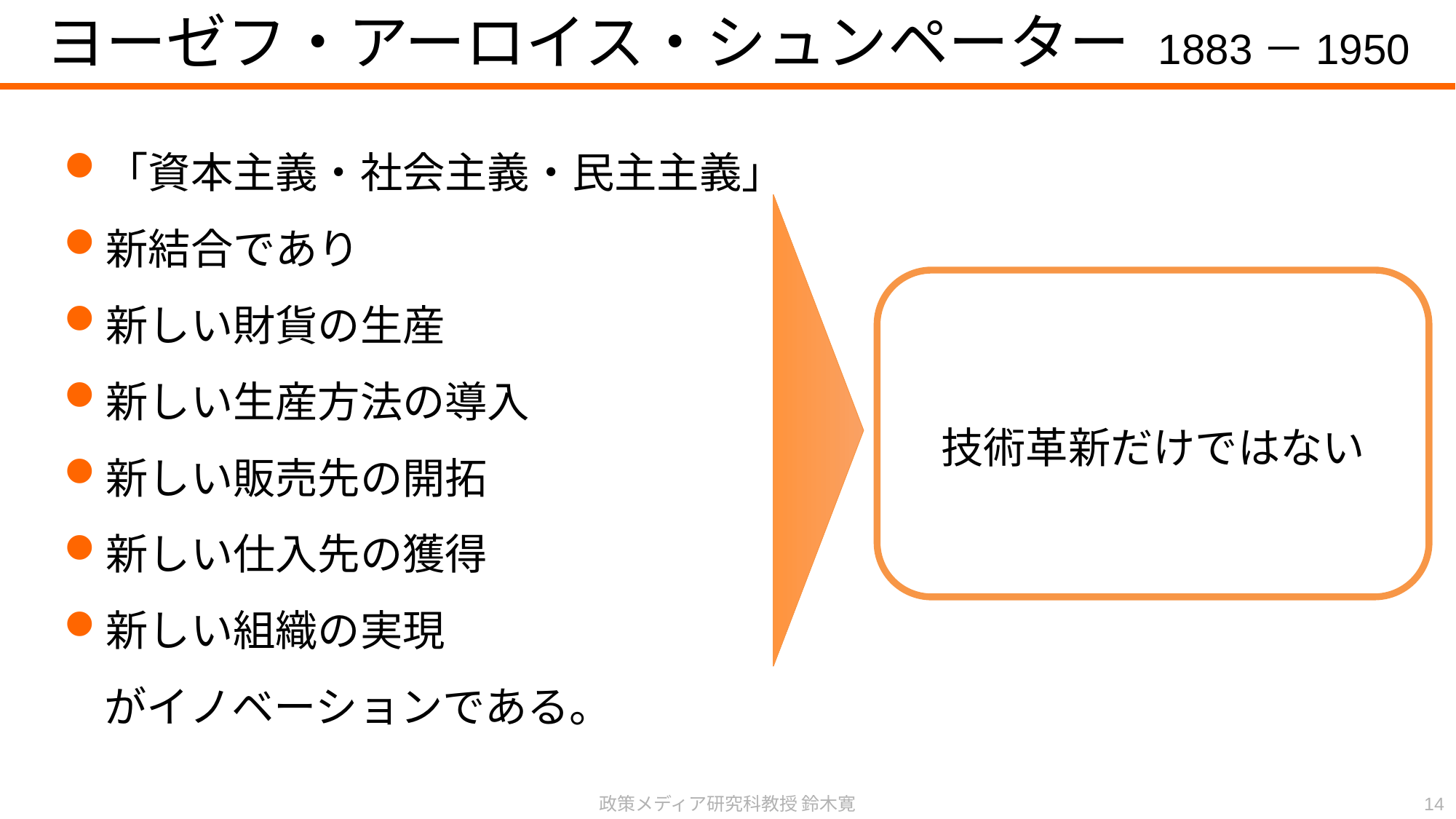

ヨーゼフ・アーロイス・シュンペーター 1883－1950
「資本主義・社会主義・民主主義」
新結合であり
新しい財貨の生産
新しい生産方法の導入
新しい販売先の開拓
新しい仕入先の獲得
新しい組織の実現
がイノベーションである。
技術革新だけではない

政策メディア研究科教授 鈴木寛
14